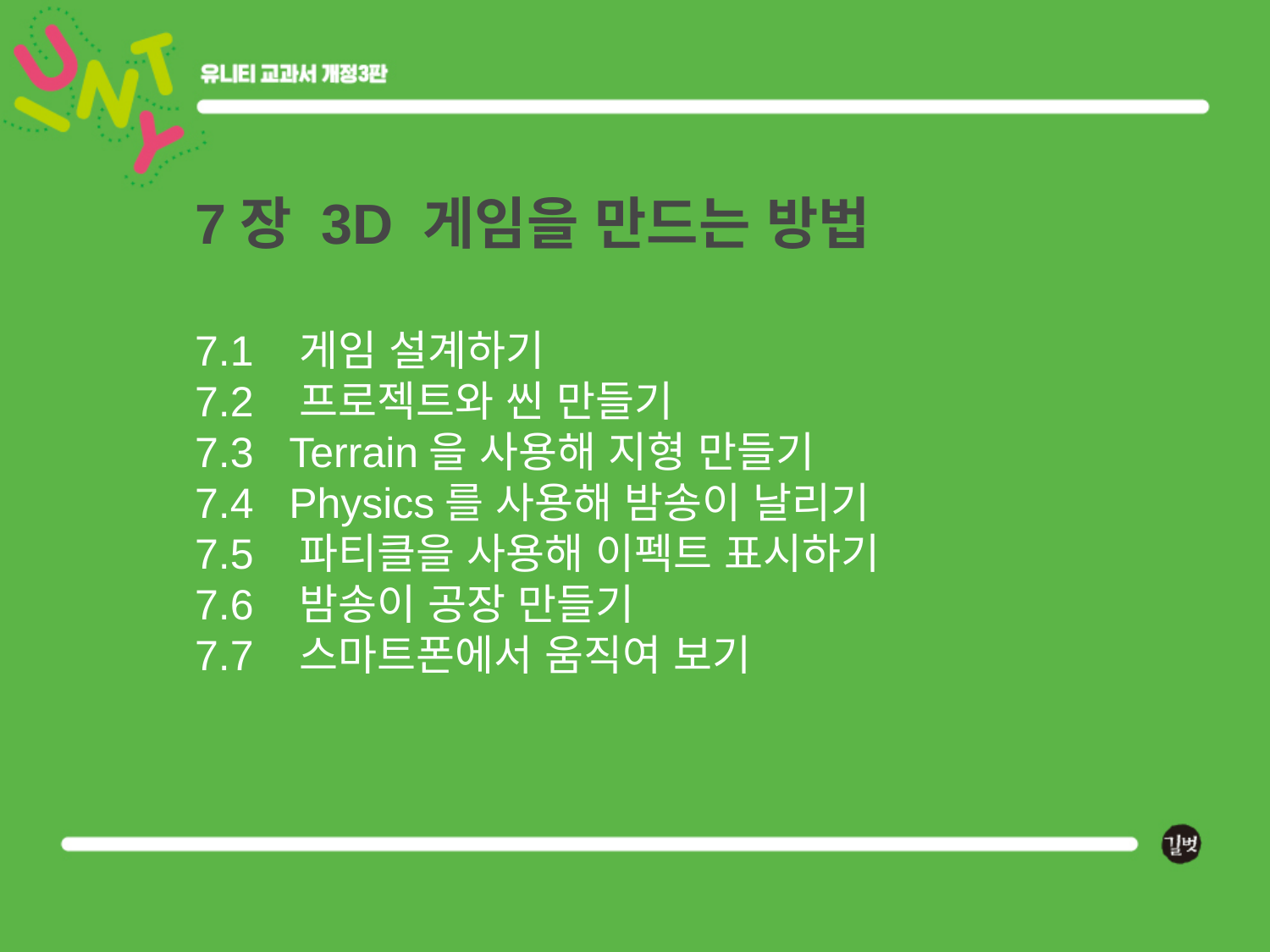

# 7장 3D 게임을 만드는 방법 7.1   게임 설계하기 7.2   프로젝트와 씬 만들기 7.3   Terrain을 사용해 지형 만들기 7.4   Physics를 사용해 밤송이 날리기 7.5   파티클을 사용해 이펙트 표시하기 7.6   밤송이 공장 만들기 7.7   스마트폰에서 움직여 보기